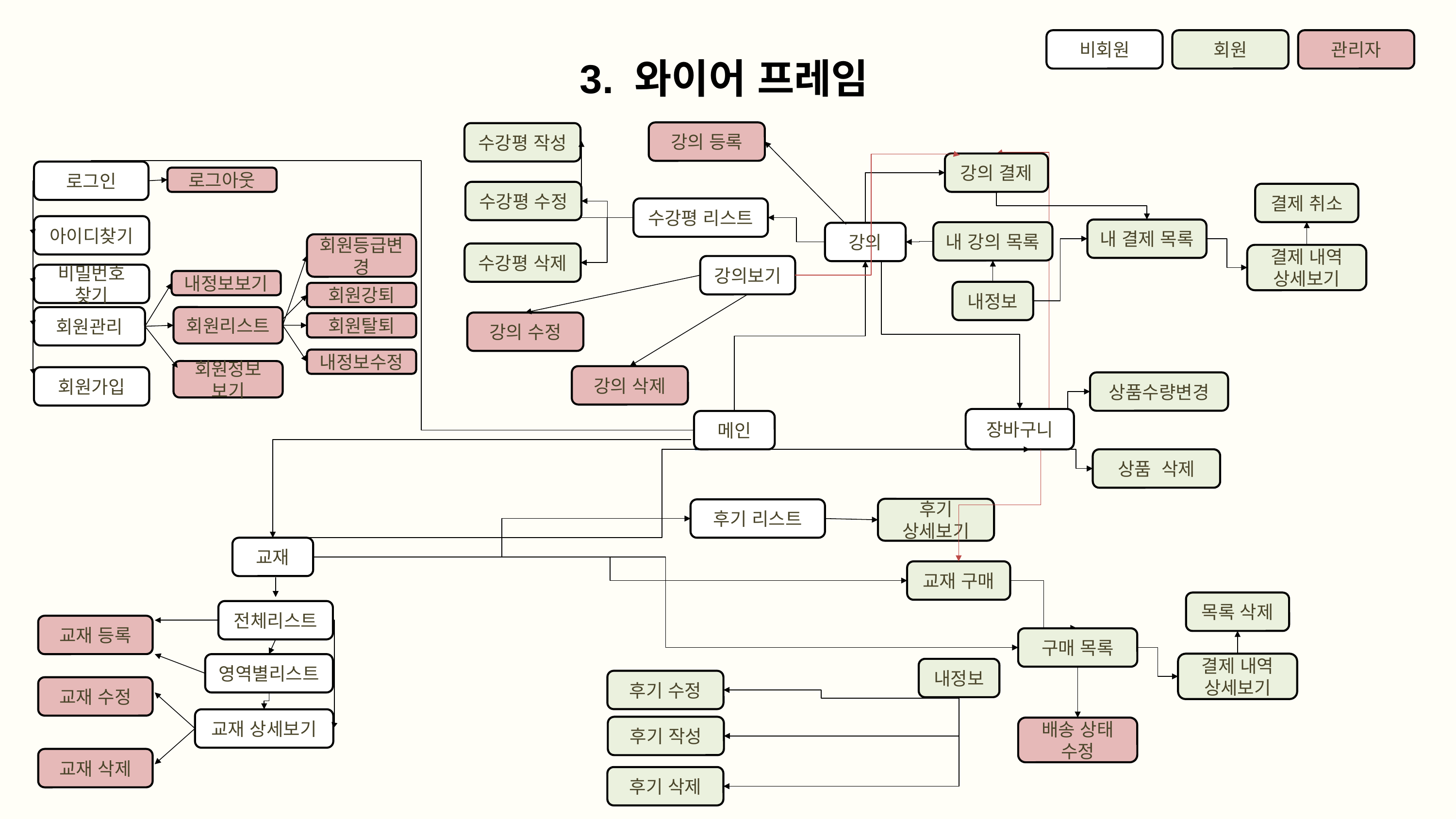

비회원
회원
관리자
3. 와이어 프레임
강의 등록
수강평 작성
강의 결제

로그인
로그아웃
수강평 수정
결제 취소
수강평 리스트
아이디찾기
내 결제 목록
내 강의 목록
강의
회원등급변경
수강평 삭제
결제 내역 상세보기
강의보기
비밀번호
찾기
내정보보기
내정보
회원강퇴
회원관리
회원리스트
강의 수정
회원탈퇴
내정보수정
회원정보
보기
강의 삭제
회원가입
상품수량변경
장바구니
메인

상품  삭제
후기 상세보기
후기 리스트
교재

교재 구매
목록 삭제
전체리스트
교재 등록
구매 목록
결제 내역 상세보기
영역별리스트
내정보
후기 수정
교재 수정
교재 상세보기
후기 작성
배송 상태 수정
교재 삭제
후기 삭제